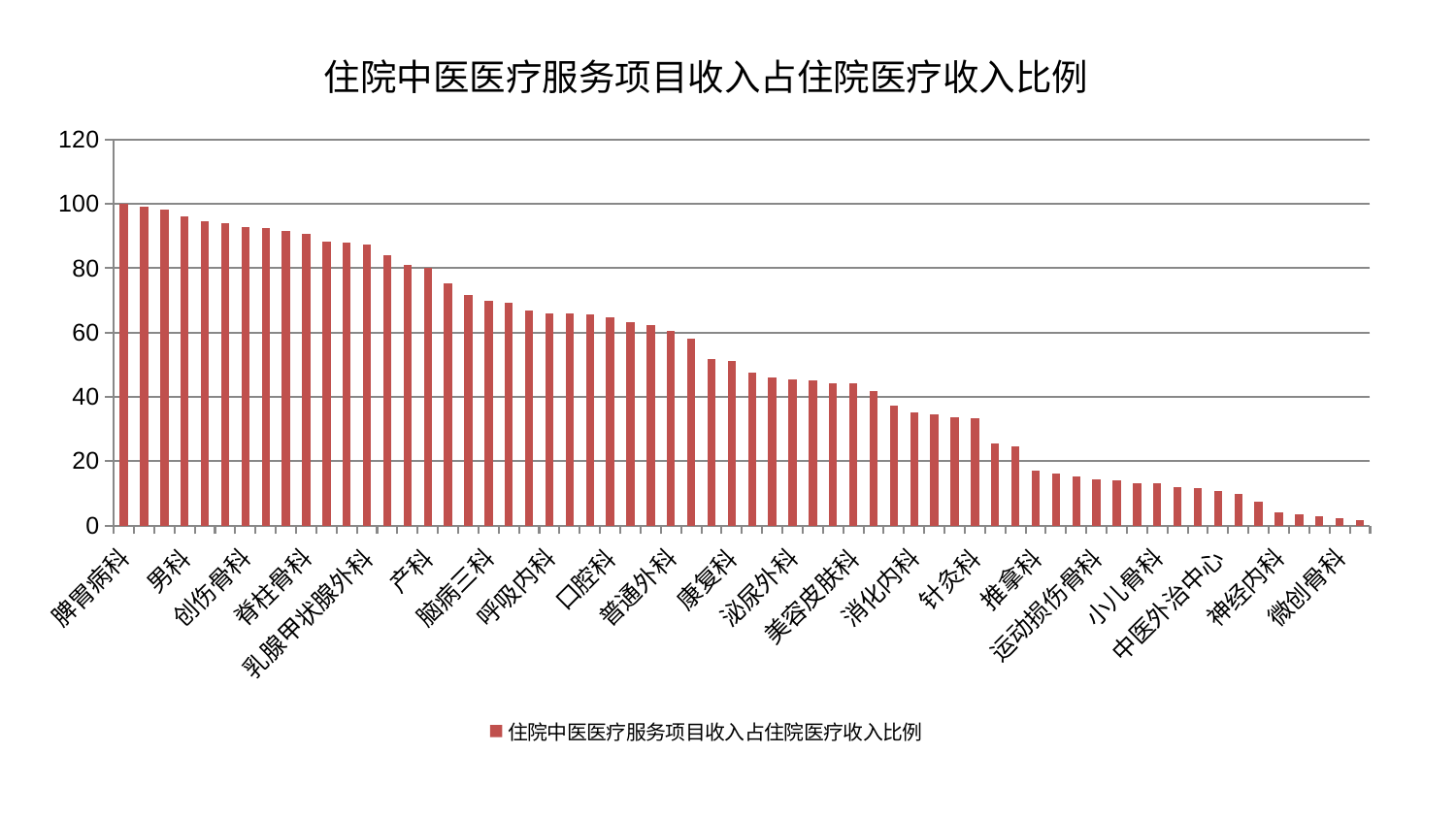

### Chart: 住院中医医疗服务项目收入占住院医疗收入比例

| Category | 住院中医医疗服务项目收入占住院医疗收入比例 |
|---|---|
| 脾胃病科 | 100.00000000000001 |
| 风湿病科 | 99.0018083671006 |
| 综合内科 | 98.30549625527348 |
| 男科 | 96.14380038141395 |
| 肿瘤内科 | 94.69228933392228 |
| 耳鼻喉科 | 94.13187382258873 |
| 创伤骨科 | 92.78871127468148 |
| 中医经典科 | 92.550391656166 |
| 心血管内科 | 91.54876886236622 |
| 脊柱骨科 | 90.64813956860634 |
| 心病三科 | 88.3604264003365 |
| 心病二科 | 87.8944570717706 |
| 乳腺甲状腺外科 | 87.51702152348093 |
| 周围血管科 | 84.09417975803437 |
| 皮肤科 | 81.1712981119419 |
| 产科 | 80.09282831353529 |
| 眼科 | 75.44614800920004 |
| 东区肾病科 | 71.7764126711833 |
| 脑病三科 | 69.85012132765812 |
| 显微骨科 | 69.31940776843378 |
| 医院 | 66.9321406268614 |
| 呼吸内科 | 65.99853634160047 |
| 妇科妇二科合并 | 65.94221249260524 |
| 心病四科 | 65.70837552322023 |
| 口腔科 | 64.87198431984041 |
| 身心医学科 | 63.34096305908835 |
| 脾胃科消化科合并 | 62.45611007126161 |
| 普通外科 | 60.64134222837698 |
| 妇科 | 58.03778287485687 |
| 胸外科 | 51.92730170820898 |
| 康复科 | 51.0676958257566 |
| 小儿推拿科 | 47.48398535219222 |
| 骨科 | 46.009060987869006 |
| 泌尿外科 | 45.395213864278794 |
| 内分泌科 | 45.098178488136476 |
| 脑病一科 | 44.22410192209069 |
| 美容皮肤科 | 44.19906234172816 |
| 肾脏内科 | 41.94131016181079 |
| 治未病中心 | 37.343708310862084 |
| 消化内科 | 35.0946123412095 |
| 老年医学科 | 34.688527666452444 |
| 心病一科 | 33.57237101391259 |
| 针灸科 | 33.2225171171272 |
| 血液科 | 25.53317430816144 |
| 妇二科 | 24.513977013631845 |
| 推拿科 | 17.159783331214147 |
| 东区重症医学科 | 16.2228249421797 |
| 肝病科 | 15.157532620993859 |
| 运动损伤骨科 | 14.347664859332697 |
| 关节骨科 | 13.914512989692572 |
| 肛肠科 | 13.152427431613777 |
| 小儿骨科 | 13.099917946689033 |
| 儿科 | 11.869917265095141 |
| 肝胆外科 | 11.611642260242913 |
| 中医外治中心 | 10.778953522593346 |
| 神经外科 | 9.692869309070717 |
| 脑病二科 | 7.487260767499836 |
| 神经内科 | 3.995863591035875 |
| 重症医学科 | 3.4001342515051154 |
| 西区重症医学科 | 2.999352786023079 |
| 微创骨科 | 2.406887540884672 |
| 肾病科 | 1.712372234927839 |
116